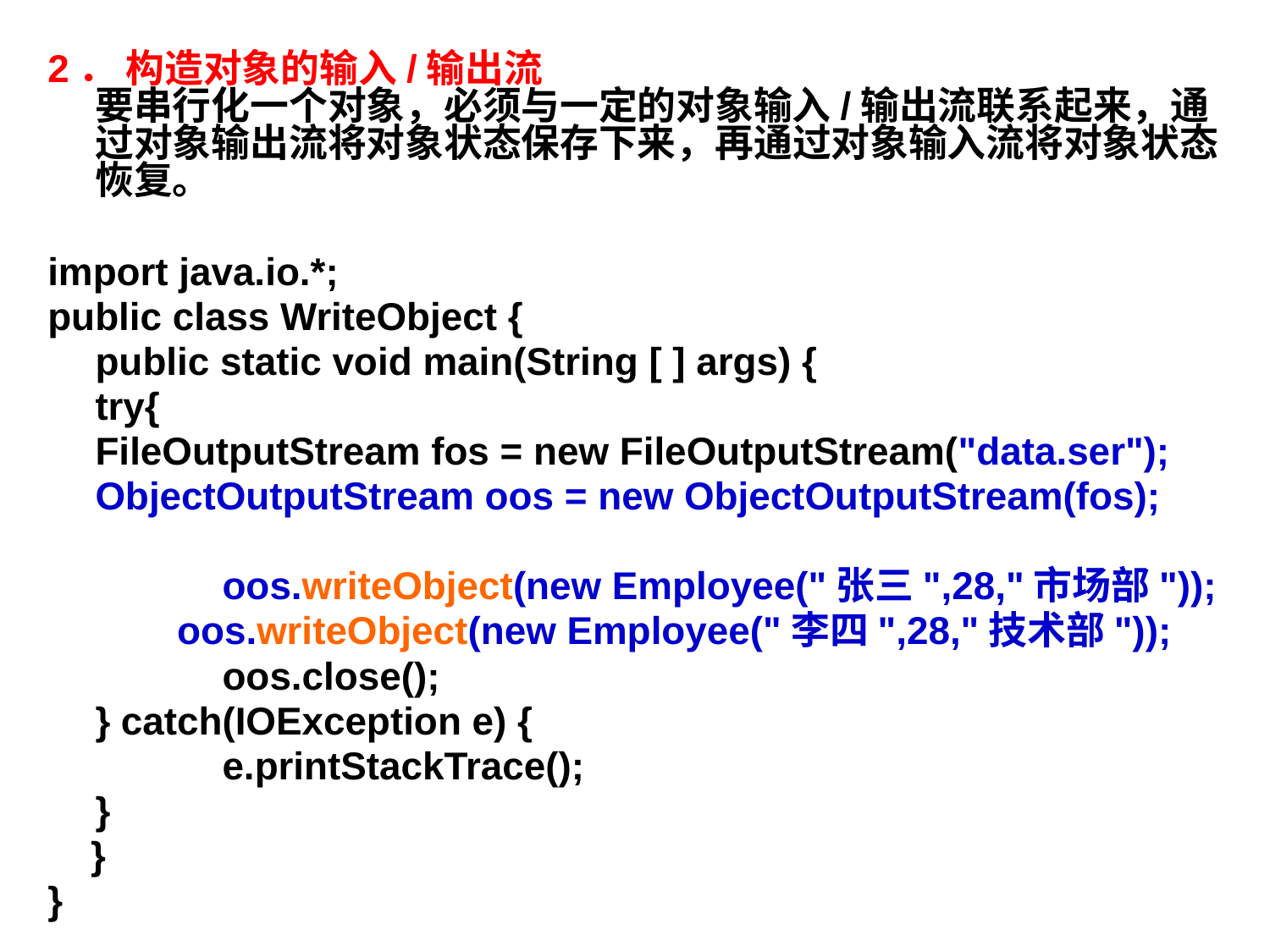

2． 构造对象的输入/输出流
要串行化一个对象，必须与一定的对象输入/输出流联系起来，通过对象输出流将对象状态保存下来，再通过对象输入流将对象状态恢复。
import java.io.*;
public class WriteObject {
	public static void main(String [ ] args) {
	try{
	FileOutputStream fos = new FileOutputStream("data.ser");
	ObjectOutputStream oos = new ObjectOutputStream(fos);

		oos.writeObject(new Employee("张三",28,"市场部"));
            oos.writeObject(new Employee("李四",28,"技术部"));
		oos.close();
	} catch(IOException e) {
		e.printStackTrace();
	}
    }
}